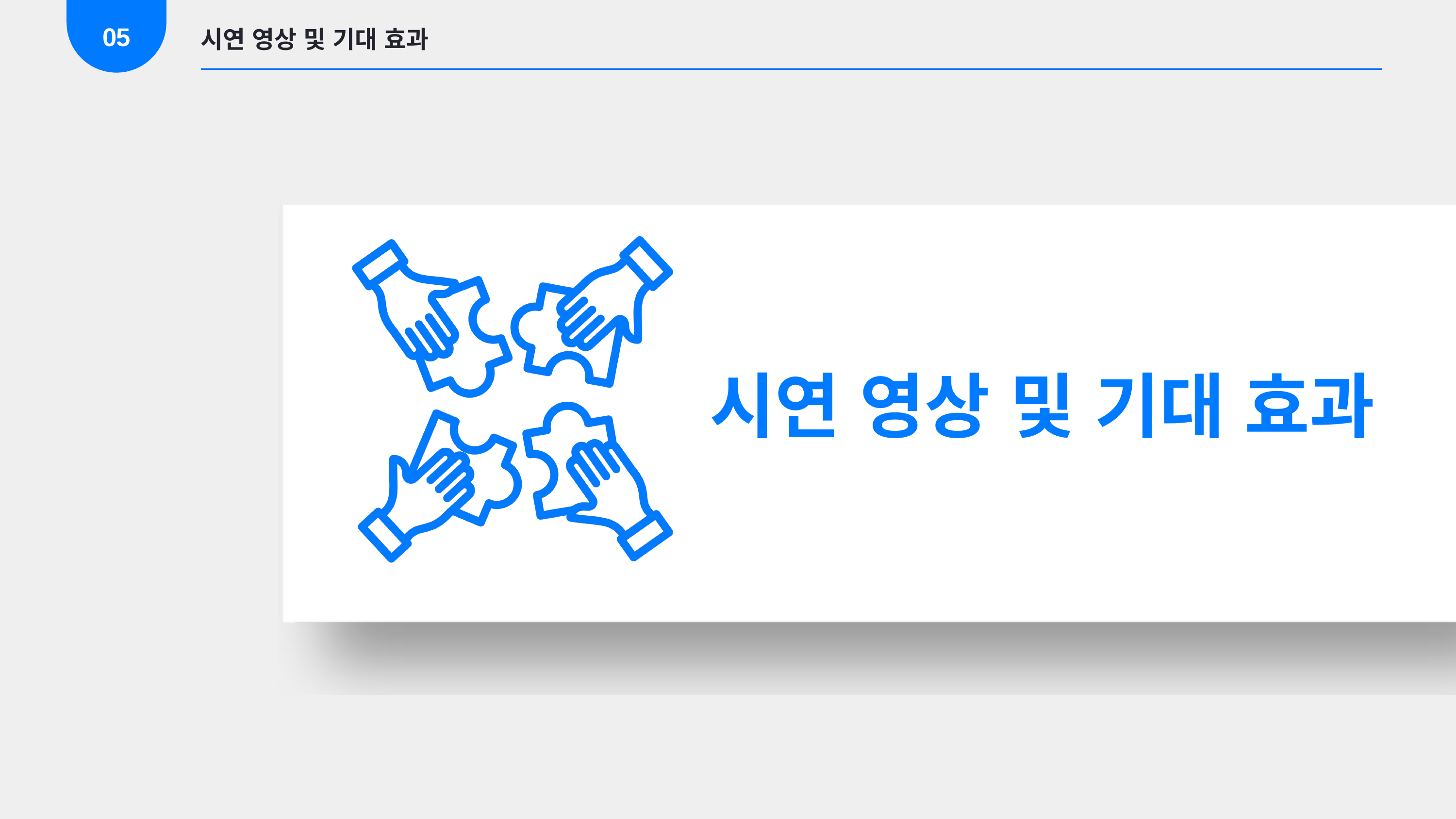

05
시연 영상 및 기대 효과

시연 영상 및 기대 효과